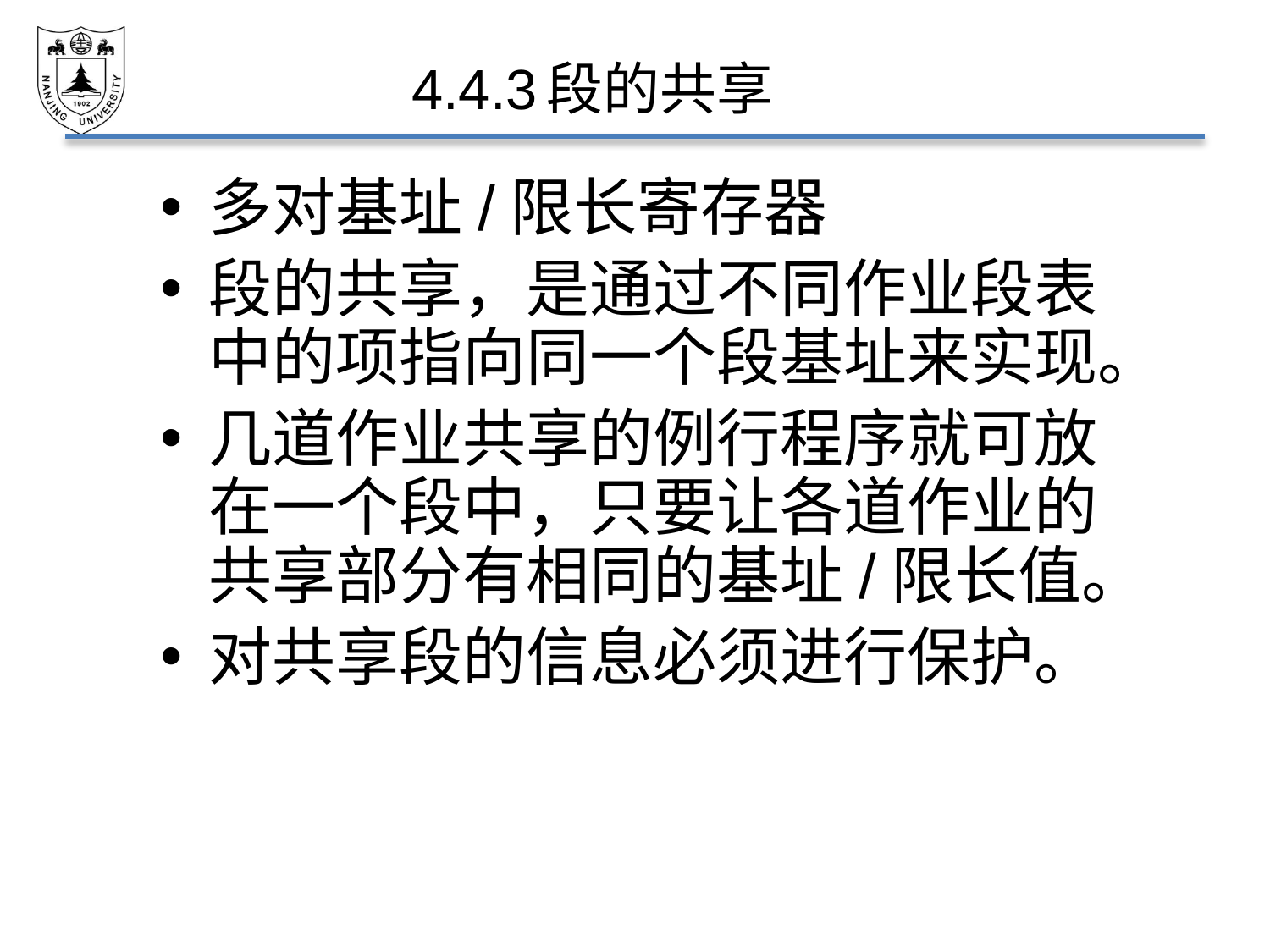

# 4.4.3段的共享
多对基址/限长寄存器
段的共享，是通过不同作业段表中的项指向同一个段基址来实现。
几道作业共享的例行程序就可放在一个段中，只要让各道作业的共享部分有相同的基址/限长值。
对共享段的信息必须进行保护。